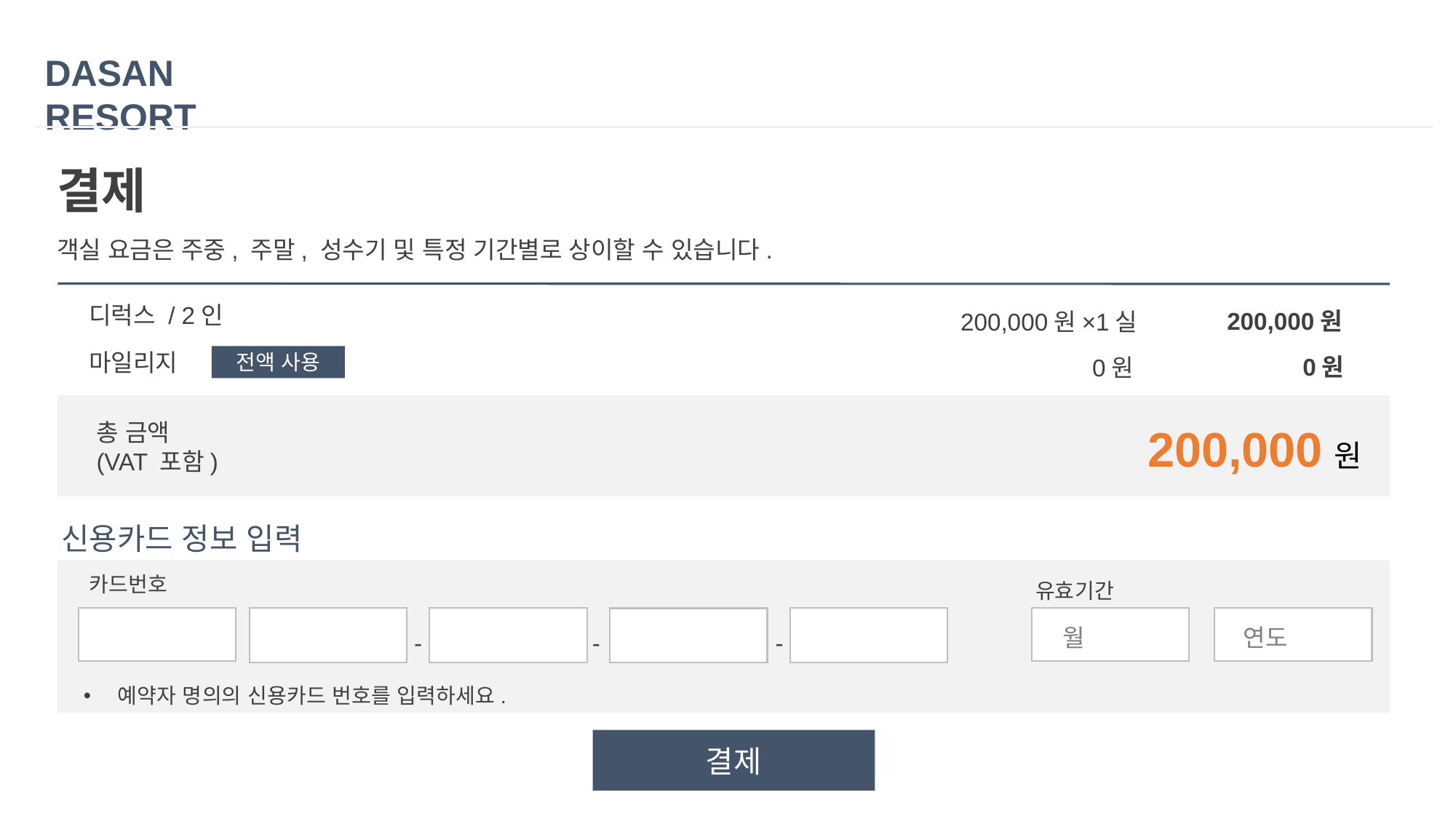

DASAN RESORT
결제
객실 요금은 주중, 주말, 성수기 및 특정 기간별로 상이할 수 있습니다.
디럭스 / 2인
200,000원
200,000원×1실
마일리지
전액 사용
0원
0원

총 금액
(VAT 포함)
200,000원
신용카드 정보 입력

카드번호
유효기간

연도
월
-
-
-
예약자 명의의 신용카드 번호를 입력하세요.
결제